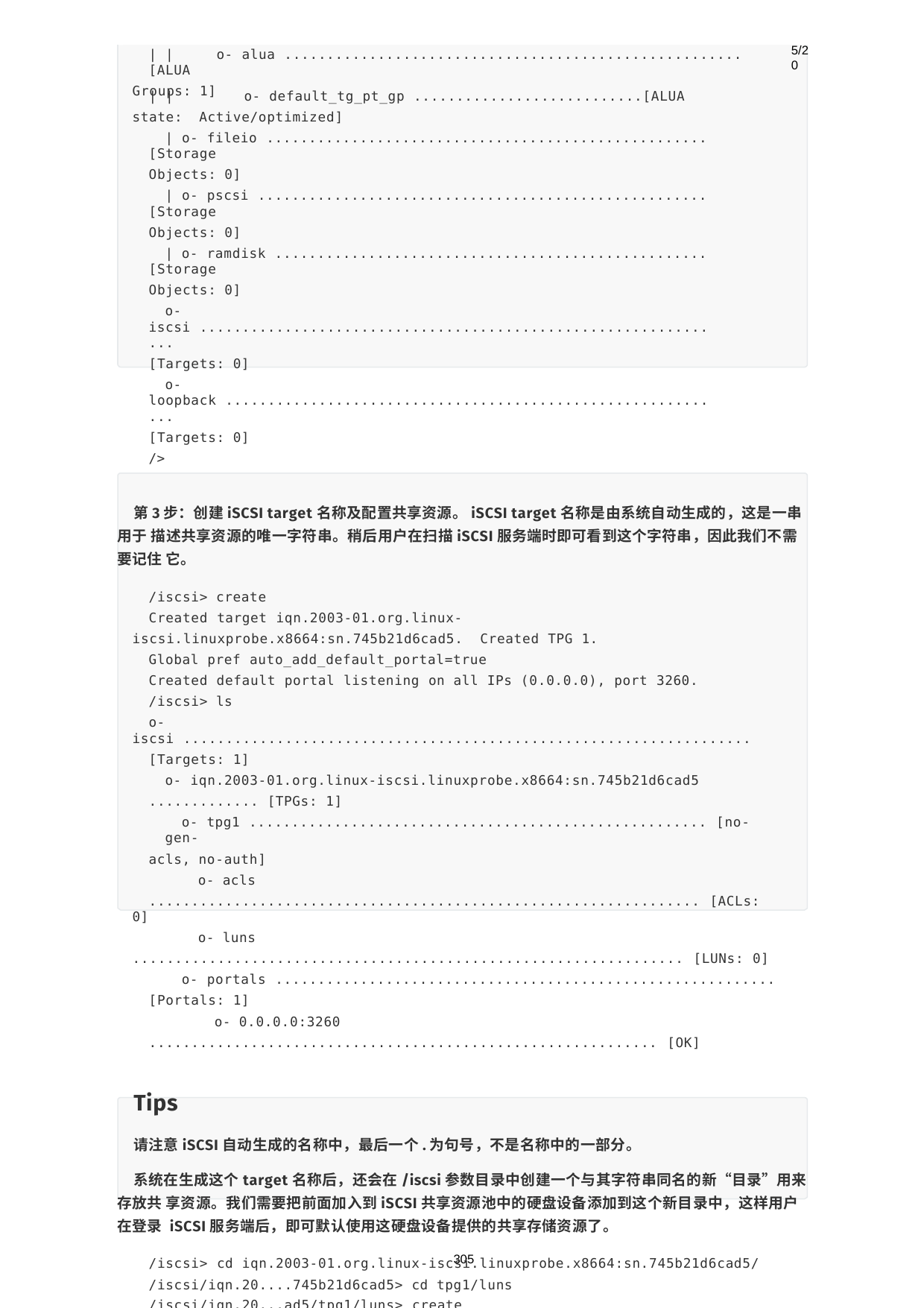

| |	o- alua ...................................................... [ALUA
Groups: 1]
5/20

| |	o- default_tg_pt_gp ...........................[ALUA state:  Active/optimized]
| o- fileio .................................................... [Storage
Objects: 0]
| o- pscsi ..................................................... [Storage
Objects: 0]
| o- ramdisk ................................................... [Storage
Objects: 0]
o- iscsi ...............................................................
[Targets: 0]
o- loopback ............................................................
[Targets: 0]
/>

第3步：创建iSCSI target名称及配置共享资源。iSCSI target名称是由系统自动生成的，这是一串用于 描述共享资源的唯一字符串。稍后用户在扫描iSCSI服务端时即可看到这个字符串，因此我们不需要记住 它。

/iscsi> create
Created target iqn.2003-01.org.linux-iscsi.linuxprobe.x8664:sn.745b21d6cad5.  Created TPG 1.
Global pref auto_add_default_portal=true
Created default portal listening on all IPs (0.0.0.0), port 3260.
/iscsi> ls
o- iscsi ...................................................................
[Targets: 1]
o- iqn.2003-01.org.linux-iscsi.linuxprobe.x8664:sn.745b21d6cad5
............. [TPGs: 1]
o- tpg1 ...................................................... [no-gen-
acls, no-auth]
o- acls
................................................................. [ACLs: 0]
o- luns
................................................................. [LUNs: 0]
o- portals ...........................................................
[Portals: 1]
o- 0.0.0.0:3260
............................................................ [OK]

Tips
请注意iSCSI自动生成的名称中，最后一个.为句号，不是名称中的一部分。
系统在生成这个target名称后，还会在/iscsi参数目录中创建一个与其字符串同名的新“目录”用来存放共 享资源。我们需要把前面加入到iSCSI共享资源池中的硬盘设备添加到这个新目录中，这样用户在登录 iSCSI服务端后，即可默认使用这硬盘设备提供的共享存储资源了。

/iscsi> cd iqn.2003-01.org.linux-iscsi.linuxprobe.x8664:sn.745b21d6cad5/
/iscsi/iqn.20....745b21d6cad5> cd tpg1/luns
/iscsi/iqn.20...ad5/tpg1/luns> create /backstores/block/disk0  Created LUN 0.

305